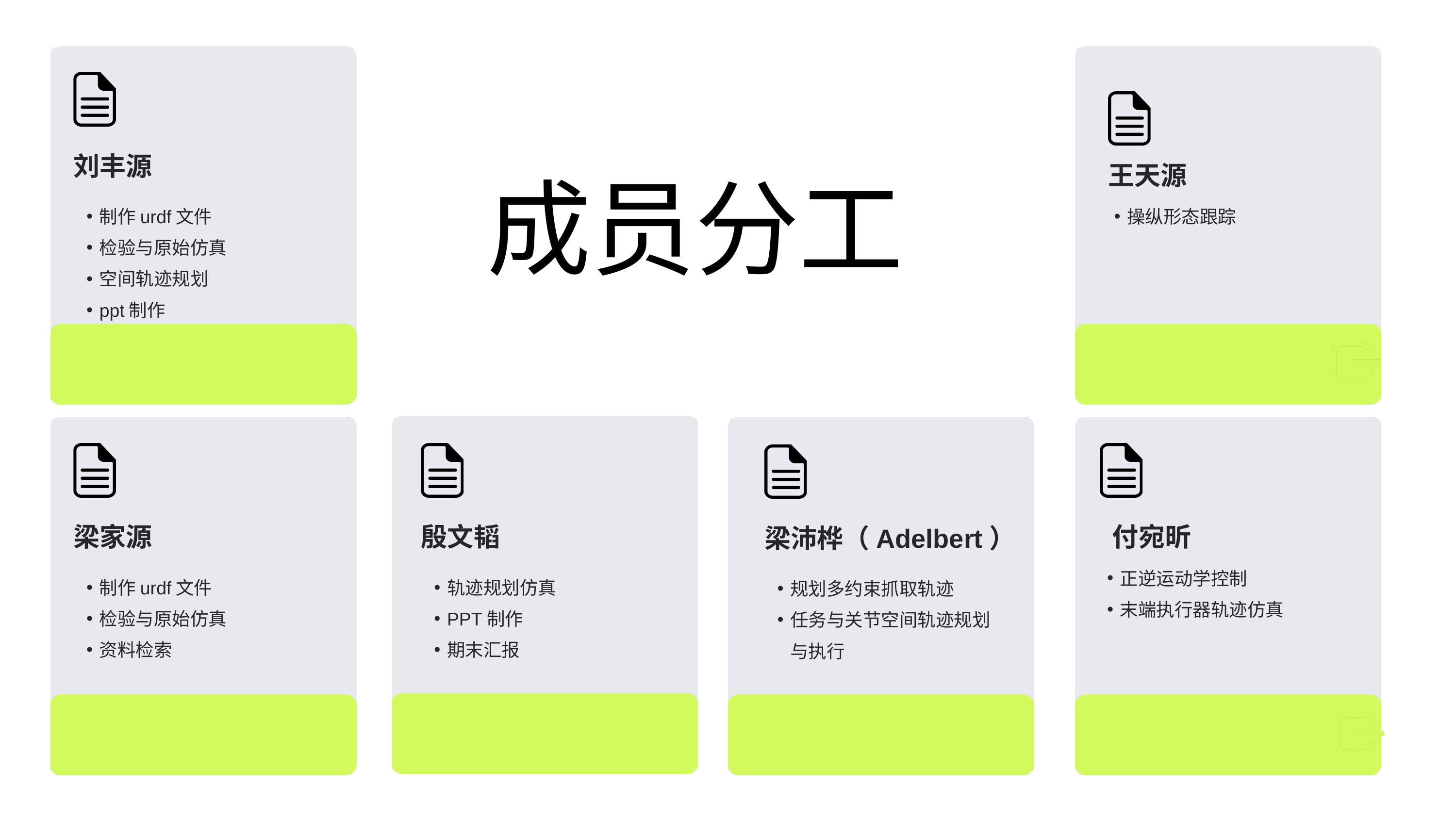

刘丰源
王天源
成员分工
制作urdf文件
检验与原始仿真
空间轨迹规划
ppt制作

操纵形态跟踪

梁家源
殷文韬
 付宛昕
梁沛桦（Adelbert）
正逆运动学控制
末端执行器轨迹仿真
制作urdf文件
检验与原始仿真
资料检索
轨迹规划仿真
PPT制作
期末汇报
规划多约束抓取轨迹
任务与关节空间轨迹规划与执行